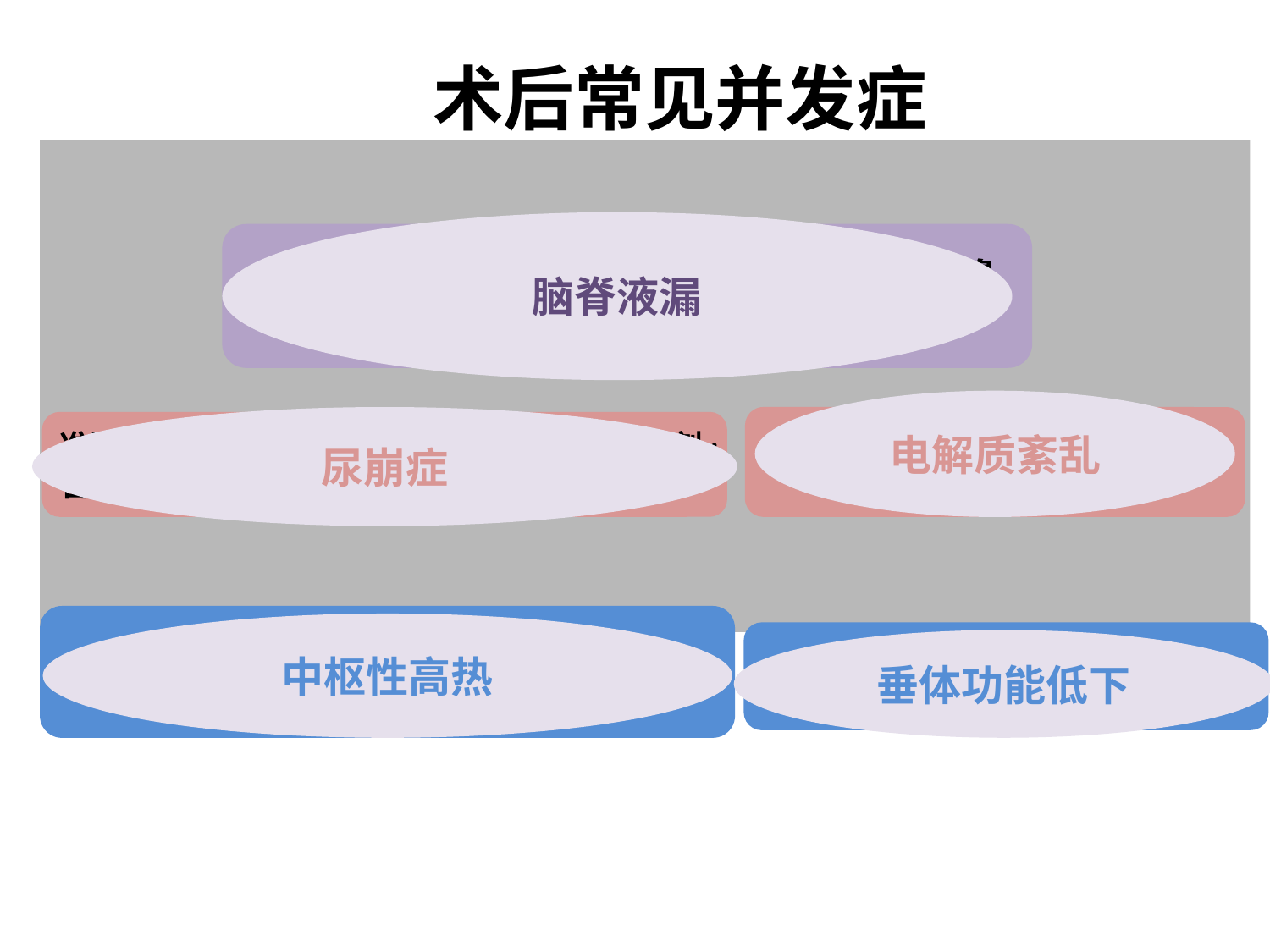

术后常见并发症

脑脊液漏
半坐卧位；脑脊液漏时头偏向患侧；勿用力擤鼻涕、打喷嚏；
电解质紊乱
尿崩症
遵医嘱采血,查电解质;遵医嘱用药;予患者进行饮食指导;
准确记录24小时出入量;遵医嘱使用抗力尿剂;合理补充电解质
监测体温；遵医嘱用药;物理降温(如:冰毯机);
中枢性高热
遵医嘱用药;定期监测激素水平
垂体功能低下